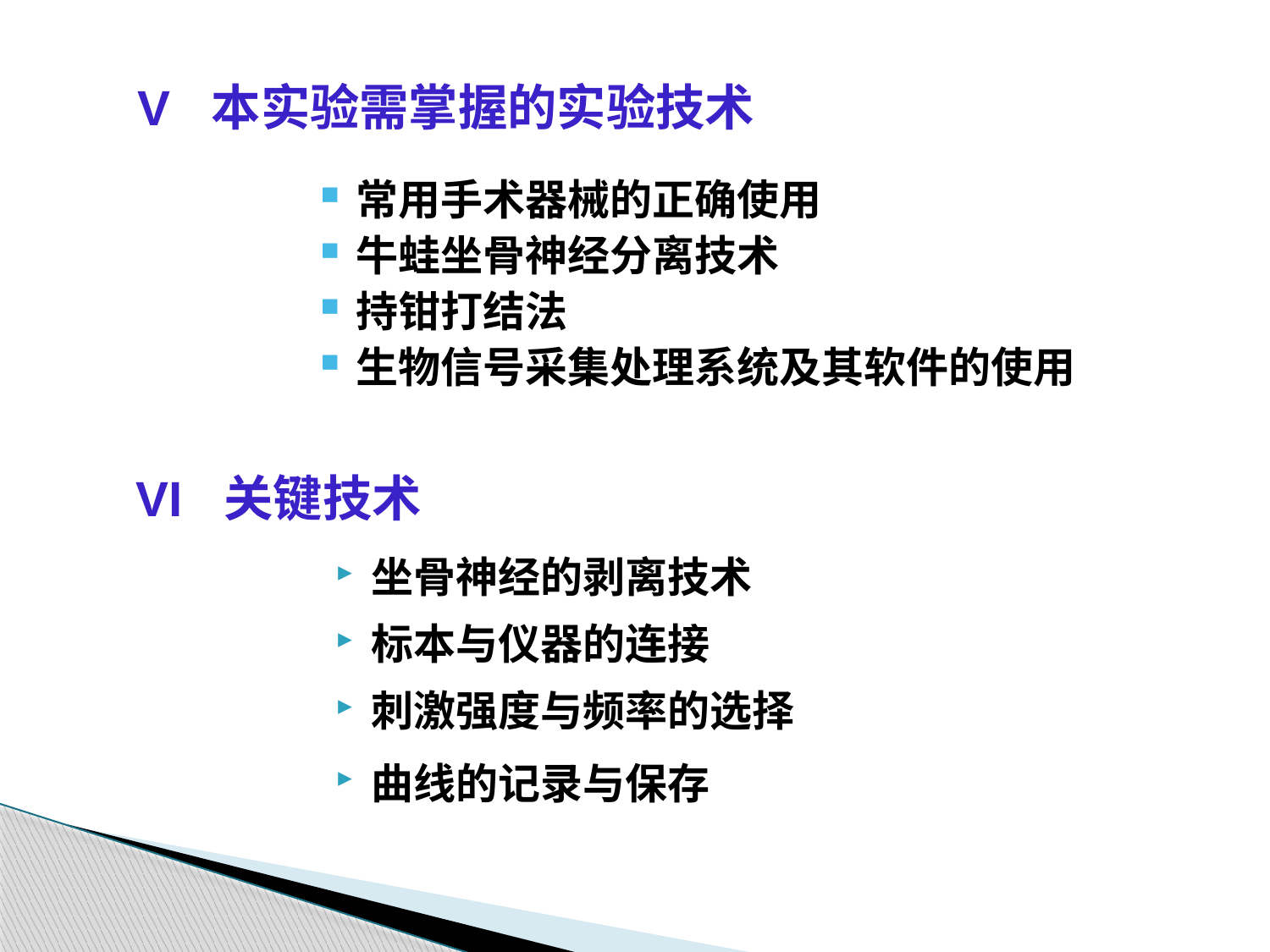

V 本实验需掌握的实验技术
常用手术器械的正确使用
牛蛙坐骨神经分离技术
持钳打结法
生物信号采集处理系统及其软件的使用
VI 关键技术
坐骨神经的剥离技术
标本与仪器的连接
刺激强度与频率的选择
曲线的记录与保存